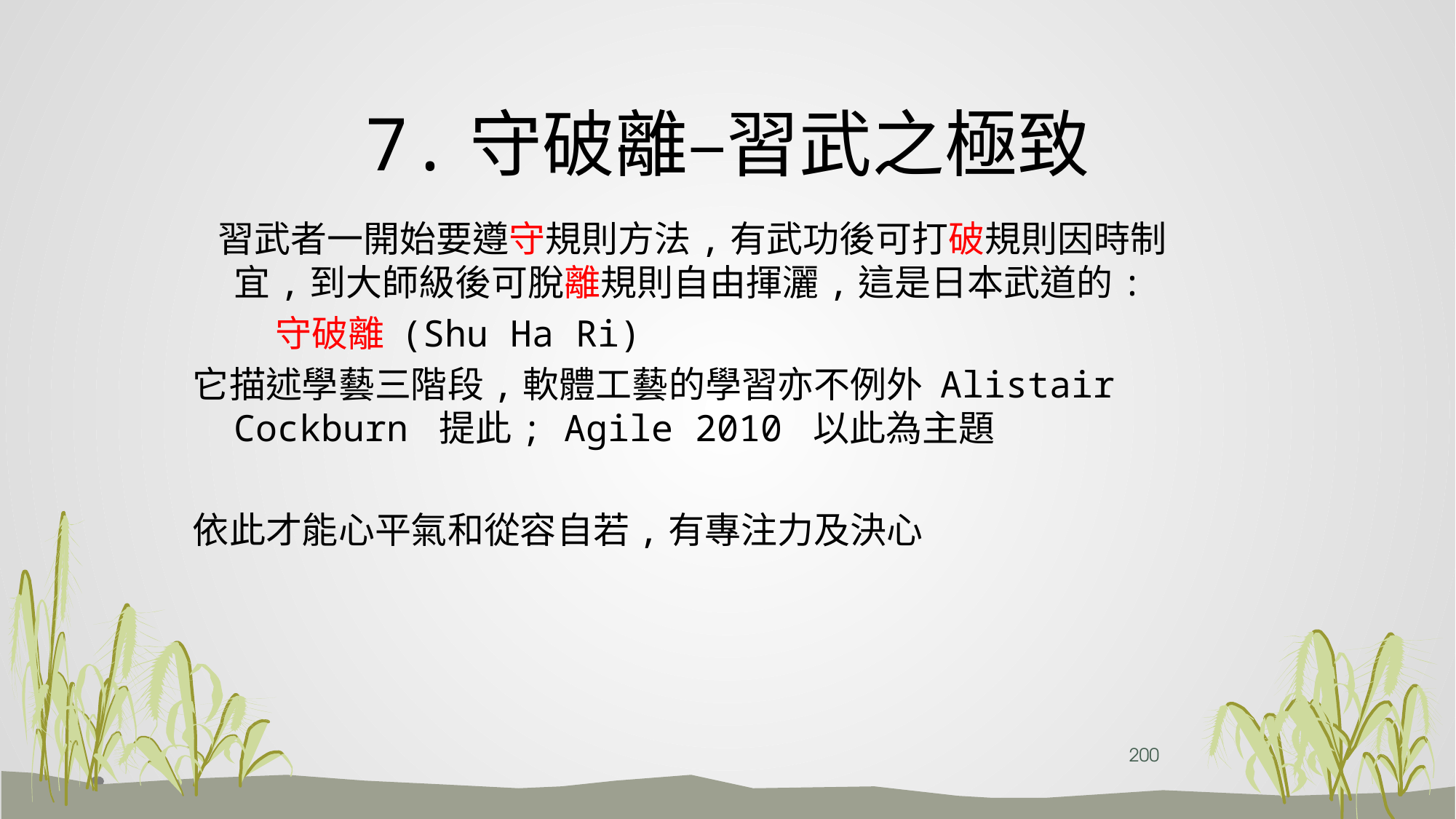

# 7.守破離–習武之極致
  習武者一開始要遵守規則方法,有武功後可打破規則因時制宜,到大師級後可脫離規則自由揮灑,這是日本武道的:
         守破離 (Shu Ha Ri)
它描述學藝三階段,軟體工藝的學習亦不例外 Alistair Cockburn 提此; Agile 2010 以此為主題

依此才能心平氣和從容自若,有專注力及決心
200